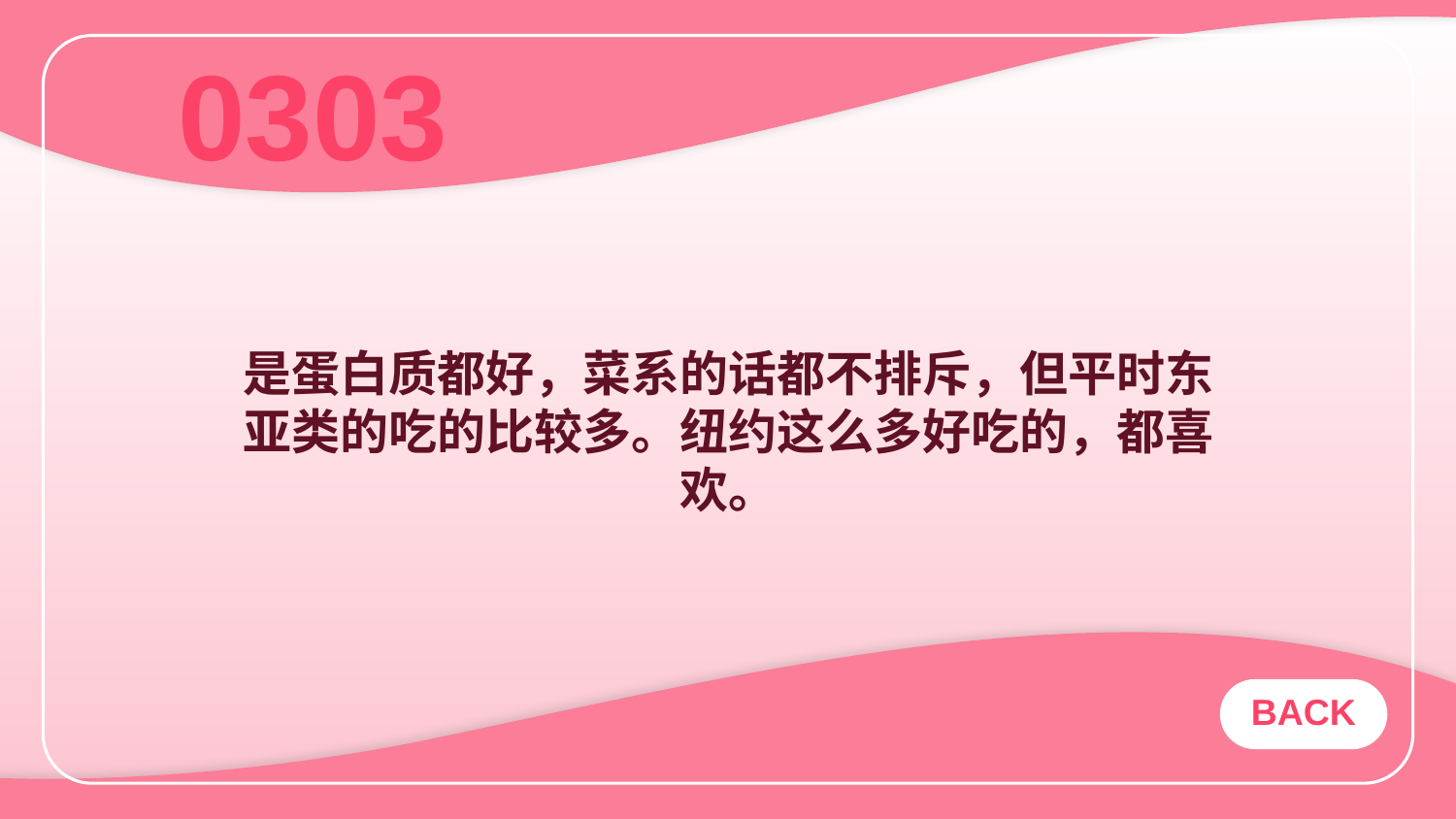

0303
# 是蛋白质都好，菜系的话都不排斥，但平时东亚类的吃的比较多。纽约这么多好吃的，都喜欢。
BACK